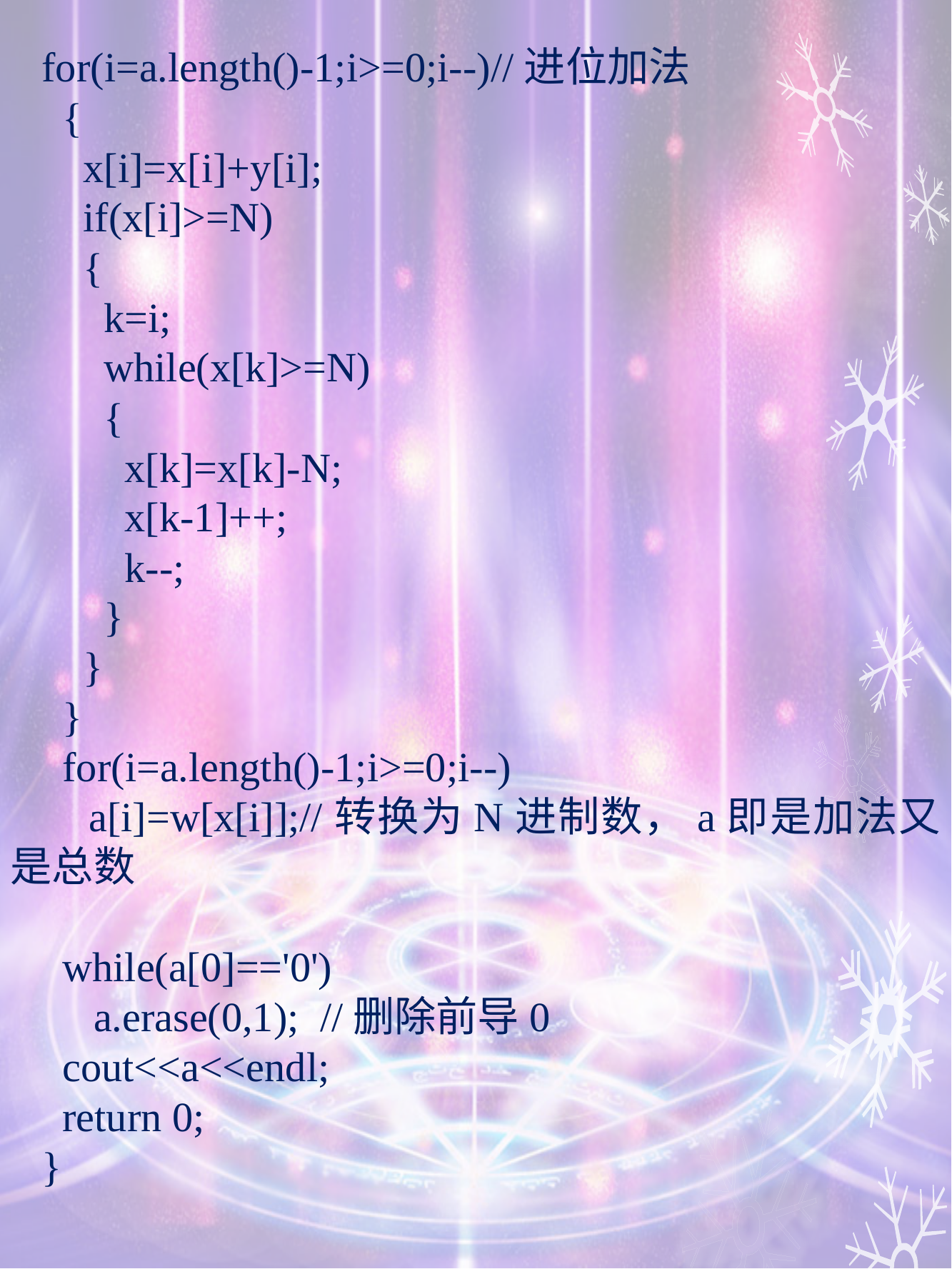

for(i=a.length()-1;i>=0;i--)//进位加法
  {
    x[i]=x[i]+y[i];
    if(x[i]>=N)
    {
      k=i;
      while(x[k]>=N)
      {
        x[k]=x[k]-N;
        x[k-1]++;
        k--;
      }
    }
  }
  for(i=a.length()-1;i>=0;i--)
    a[i]=w[x[i]];//转换为N进制数，a即是加法又是总数

  while(a[0]=='0')
     a.erase(0,1);  //删除前导0
  cout<<a<<endl;
  return 0;
}